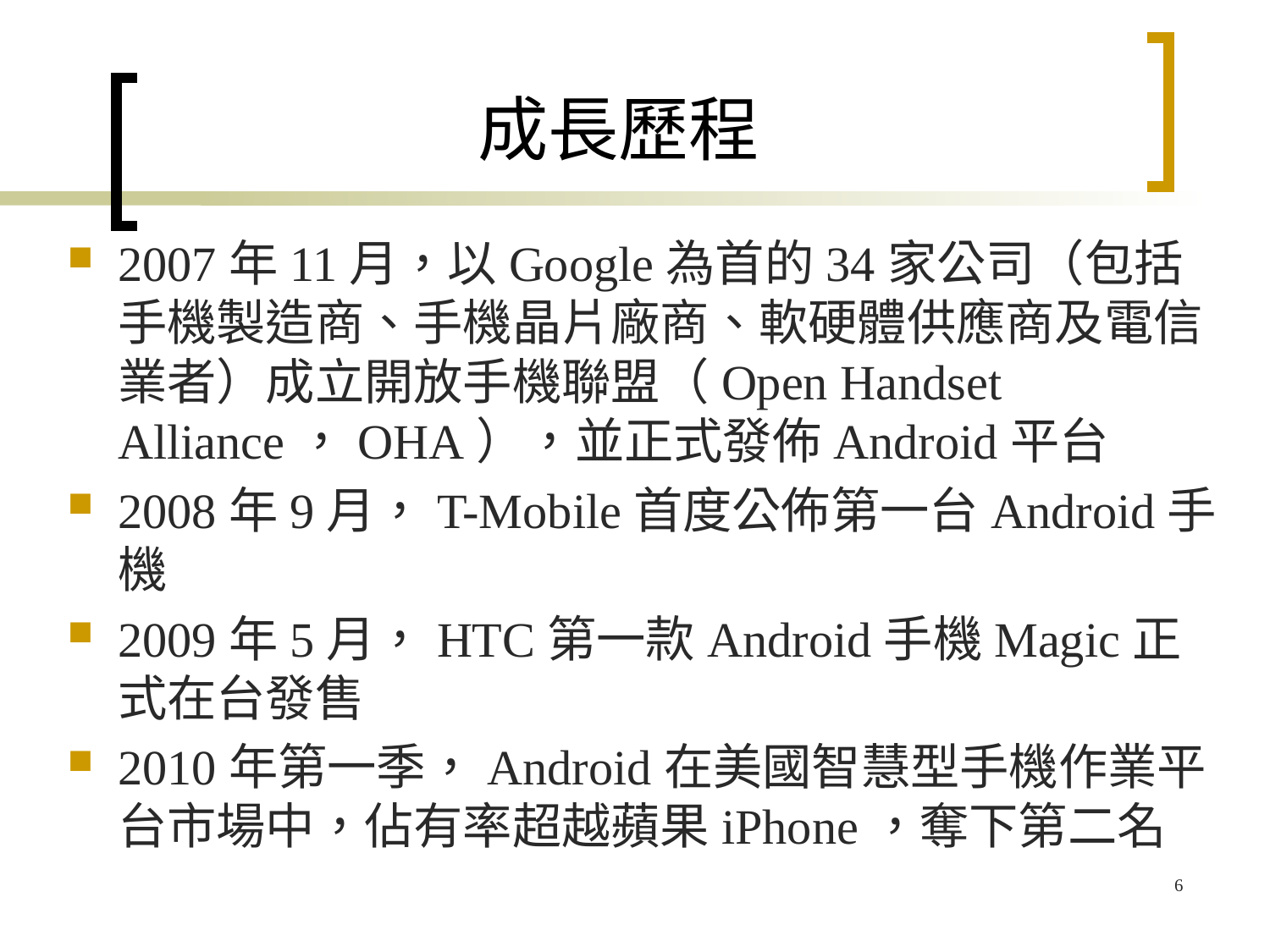

# 成長歷程
2007年11月，以Google為首的34家公司（包括手機製造商、手機晶片廠商、軟硬體供應商及電信業者）成立開放手機聯盟（Open Handset Alliance，OHA），並正式發佈Android平台
2008年9月，T-Mobile首度公佈第一台Android手機
2009年5月，HTC第一款Android手機Magic正式在台發售
2010年第一季，Android在美國智慧型手機作業平台市場中，佔有率超越蘋果iPhone，奪下第二名

6